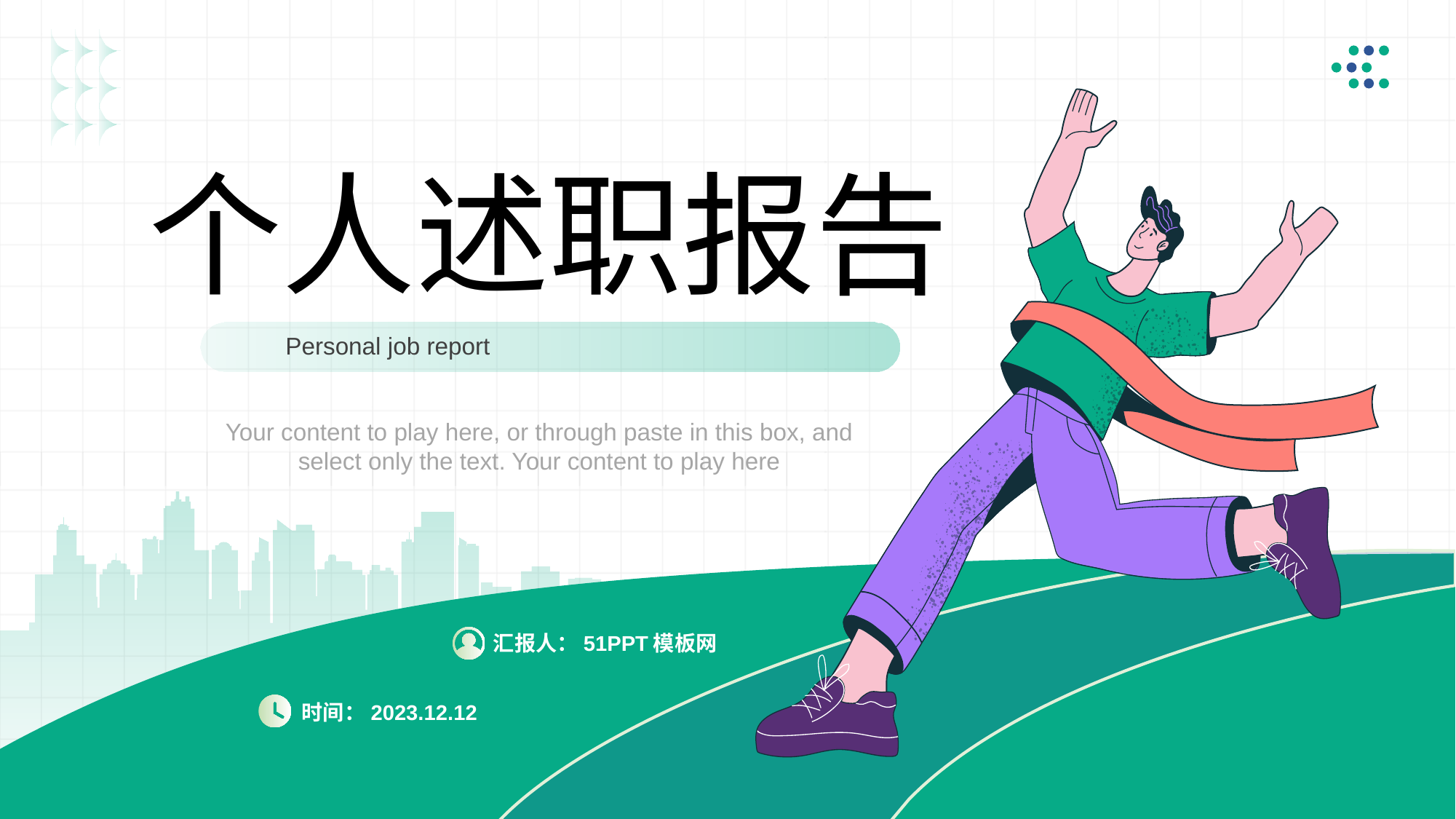

个人述职报告

Personal job report
Your content to play here, or through paste in this box, and select only the text. Your content to play here

汇报人：51PPT模板网

时间：2023.12.12